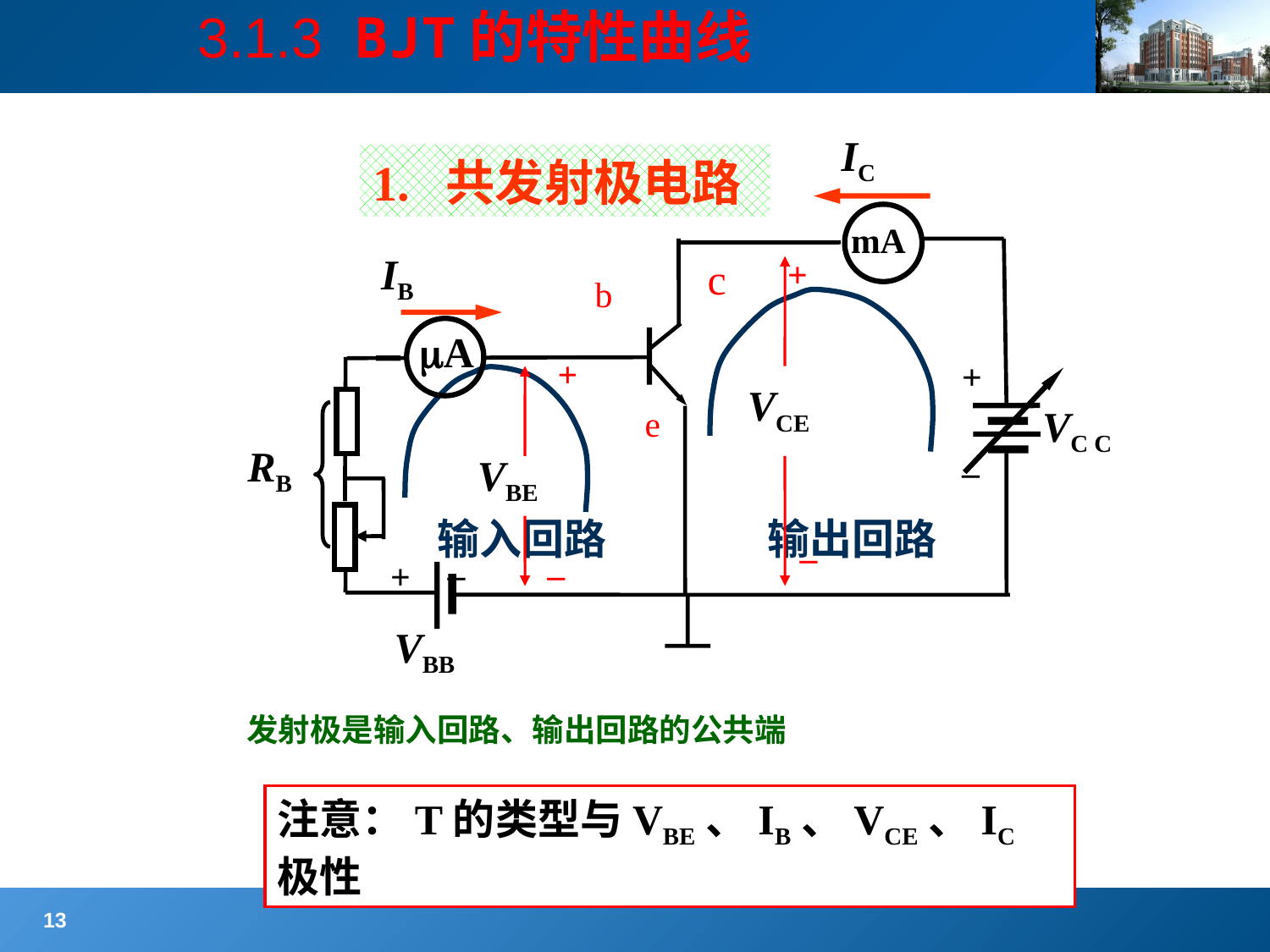

#
3.1.3  BJT的特性曲线

IC
1.  共发射极电路

mA

IB
c
+

b

μA

+
+

VCE

e
VC C

RB
–
VBE

输入回路
输出回路

–

–
–
+

VBB
　发射极是输入回路、输出回路的公共端
注意：T的类型与VBE、IB、VCE、IC极性